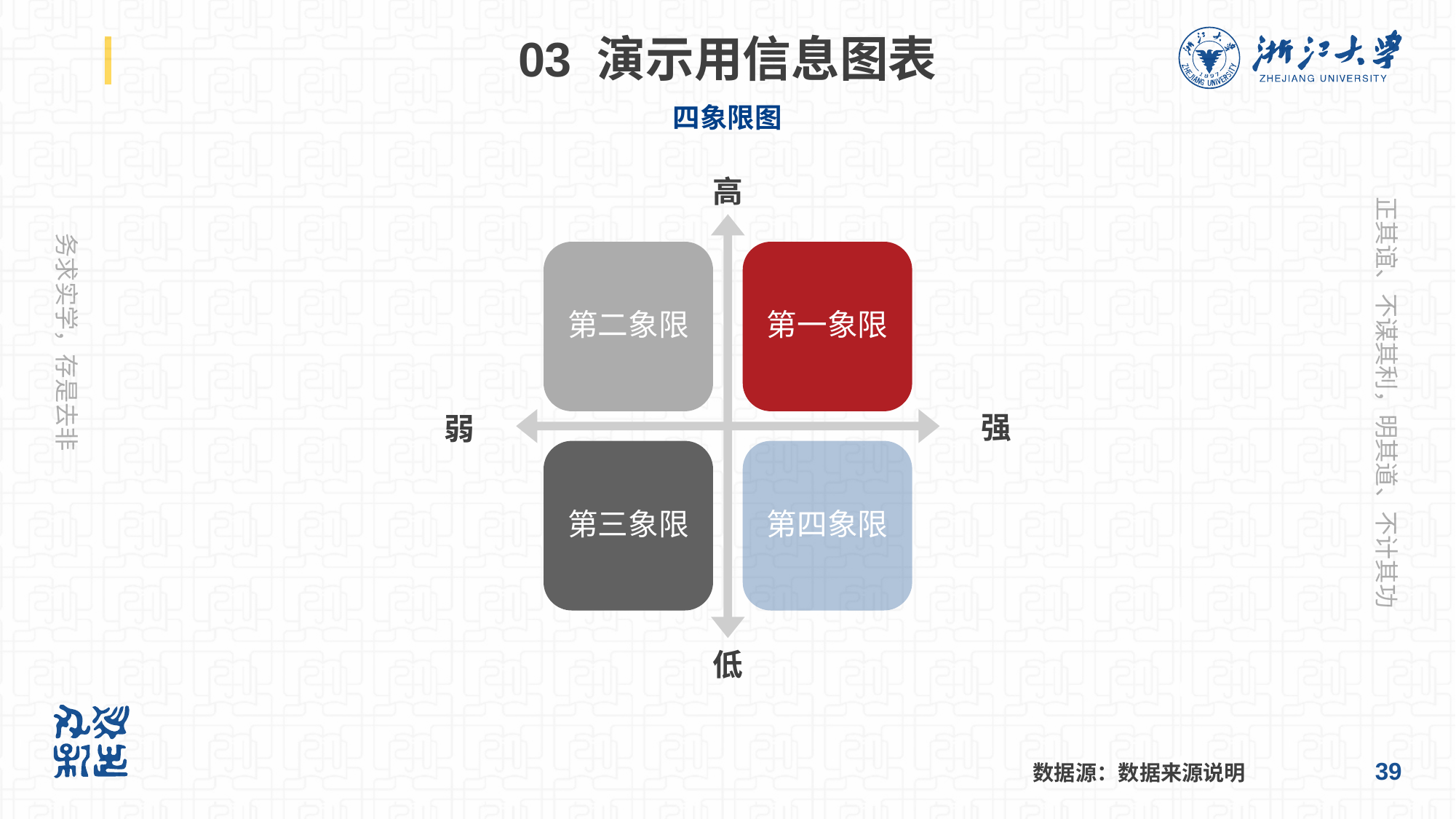

# 03 演示用信息图表
四象限图
高

第二象限
第一象限
强
弱
第三象限
第四象限
低
39
数据源：数据来源说明